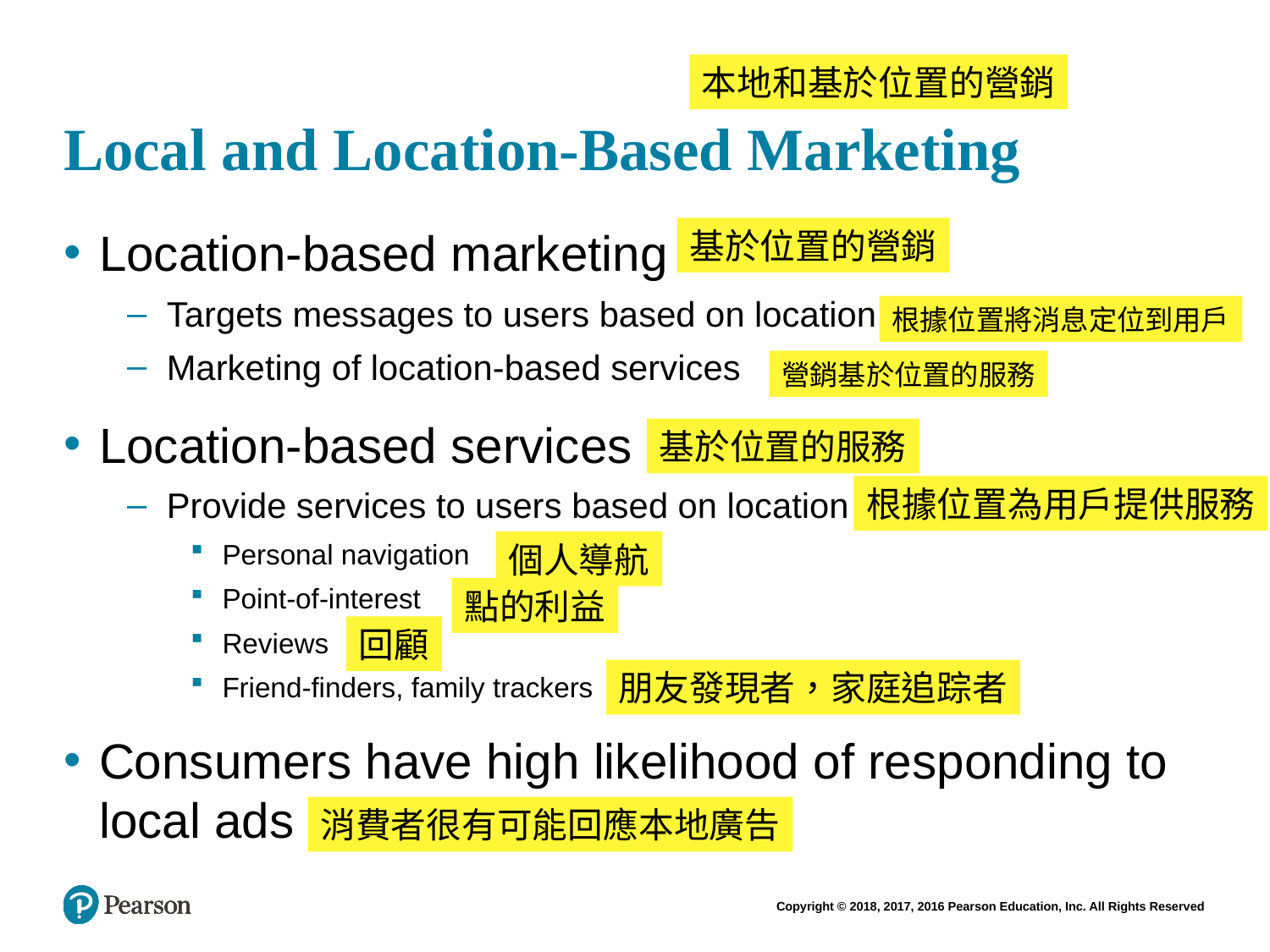

# Local and Location-Based Marketing
本地和基於位置的營銷
基於位置的營銷
Location-based marketing
Targets messages to users based on location
Marketing of location-based services
Location-based services
Provide services to users based on location
Personal navigation
Point-of-interest
Reviews
Friend-finders, family trackers
Consumers have high likelihood of responding to local ads
根據位置將消息定位到用戶
營銷基於位置的服務
基於位置的服務
根據位置為用戶提供服務
個人導航
點的利益
回顧
朋友發現者，家庭追踪者
消費者很有可能回應本地廣告